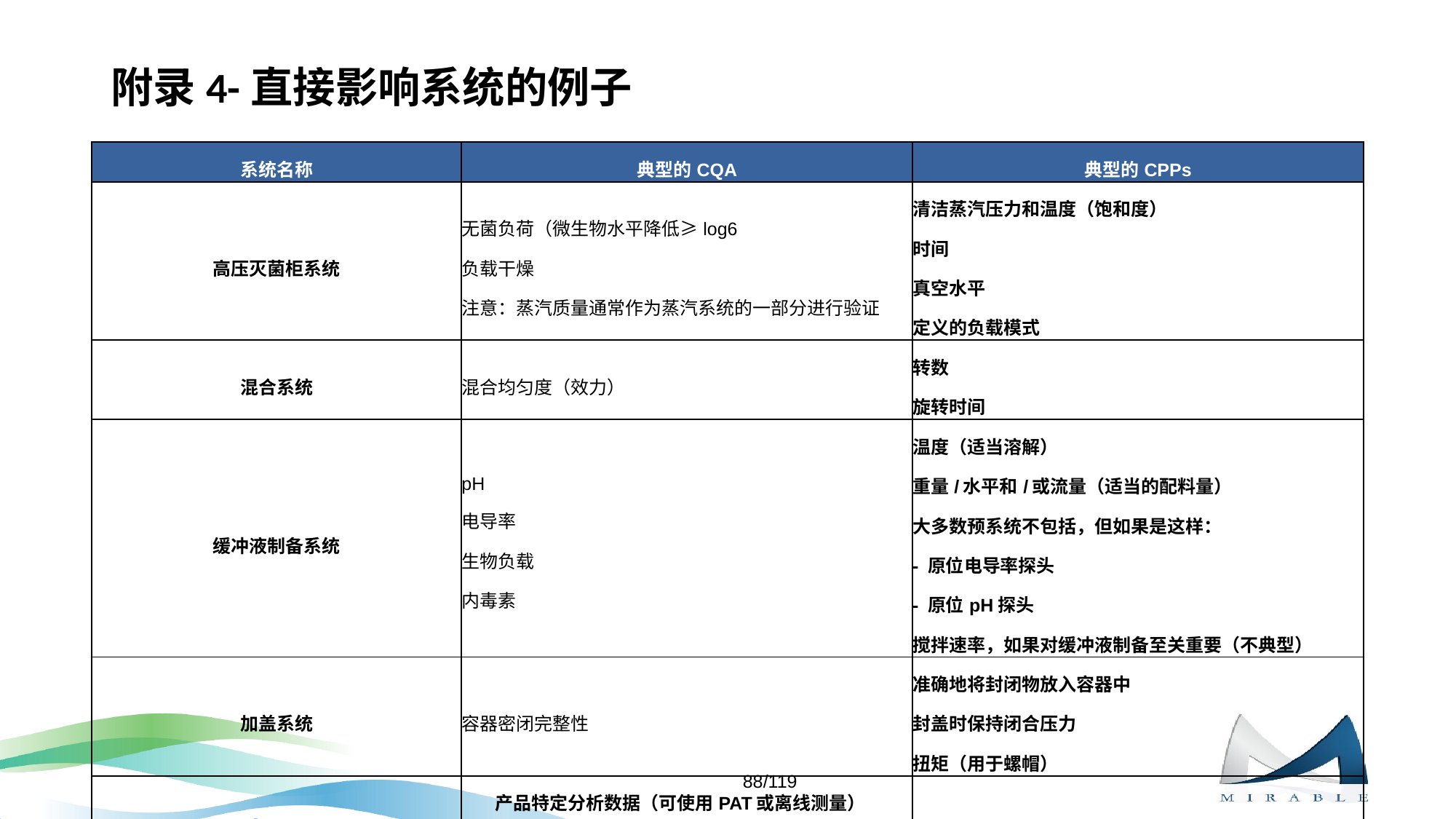

# 附录4-直接影响系统的例子
| 系统名称 | 典型的CQA | 典型的CPPs |
| --- | --- | --- |
| 高压灭菌柜系统 | 无菌负荷（微生物水平降低≥log6 负载干燥 注意：蒸汽质量通常作为蒸汽系统的一部分进行验证 | 清洁蒸汽压力和温度（饱和度） 时间 真空水平 定义的负载模式 |
| 混合系统 | 混合均匀度（效力） | 转数 旋转时间 |
| 缓冲液制备系统 | pH 电导率 生物负载 内毒素 | 温度（适当溶解） 重量/水平和/或流量（适当的配料量） 大多数预系统不包括，但如果是这样： - 原位电导率探头 - 原位pH探头 搅拌速率，如果对缓冲液制备至关重要（不典型） |
| 加盖系统 | 容器密闭完整性 | 准确地将封闭物放入容器中 封盖时保持闭合压力 扭矩（用于螺帽） |
| 色谱柱系统（工艺） | 产品特定分析数据（可使用PAT或离线测量） 蛋白质浓度 生物负载 内毒素 | 床高 床密度 |
88/119